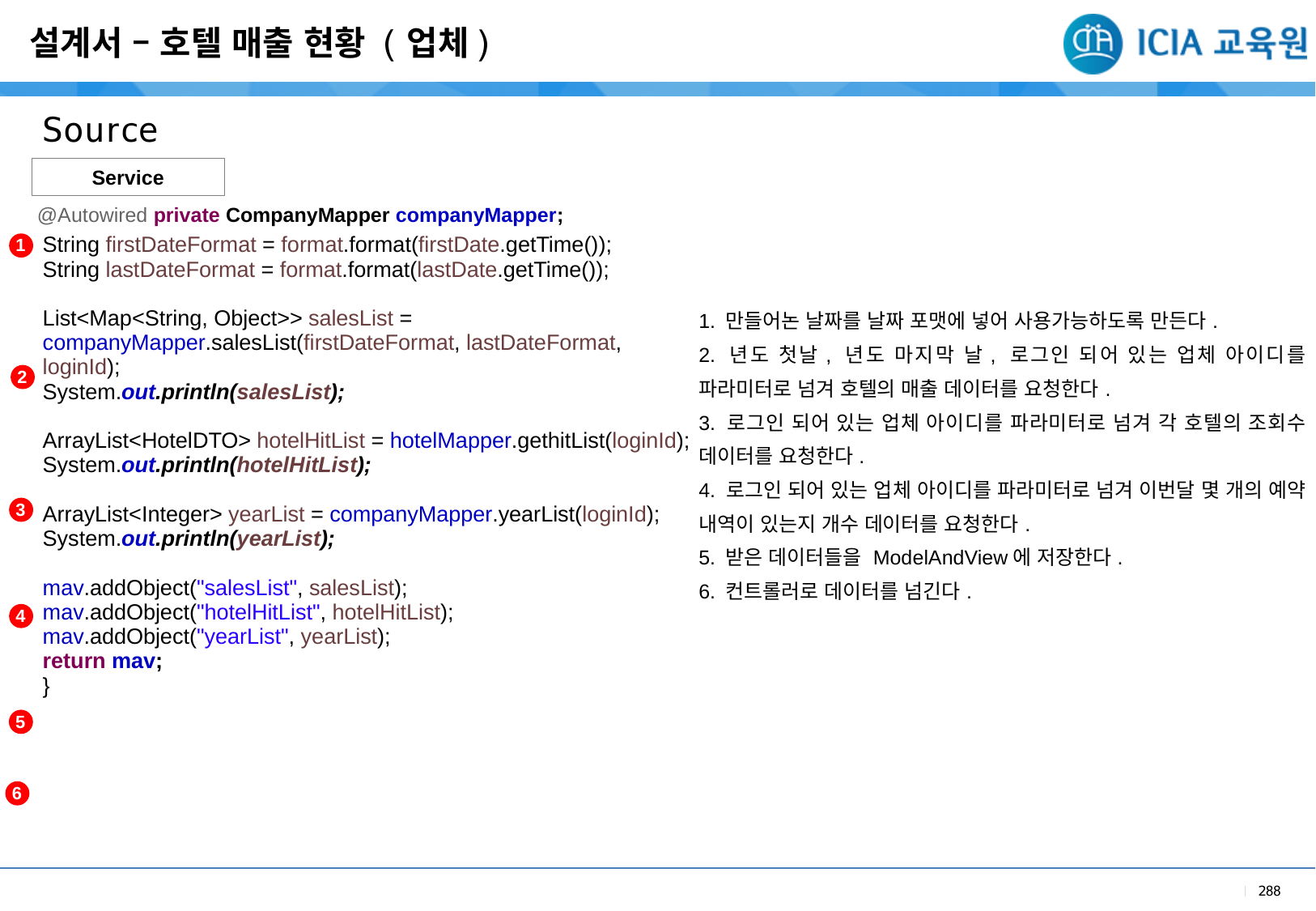

설계서 – 호텔 매출 현황 (업체)
Source
Service
@Autowired private CompanyMapper companyMapper;
1

|  |
| --- |
| 1. 만들어논 날짜를 날짜 포맷에 넣어 사용가능하도록 만든다. 2. 년도 첫날, 년도 마지막 날, 로그인 되어 있는 업체 아이디를 파라미터로 넘겨 호텔의 매출 데이터를 요청한다. 3. 로그인 되어 있는 업체 아이디를 파라미터로 넘겨 각 호텔의 조회수 데이터를 요청한다. 4. 로그인 되어 있는 업체 아이디를 파라미터로 넘겨 이번달 몇 개의 예약 내역이 있는지 개수 데이터를 요청한다. 5. 받은 데이터들을 ModelAndView에 저장한다. 6. 컨트롤러로 데이터를 넘긴다. |
| String firstDateFormat = format.format(firstDate.getTime()); String lastDateFormat = format.format(lastDate.getTime()); List<Map<String, Object>> salesList = companyMapper.salesList(firstDateFormat, lastDateFormat, loginId); System.out.println(salesList); ArrayList<HotelDTO> hotelHitList = hotelMapper.gethitList(loginId); System.out.println(hotelHitList); ArrayList<Integer> yearList = companyMapper.yearList(loginId); System.out.println(yearList); mav.addObject("salesList", salesList); mav.addObject("hotelHitList", hotelHitList); mav.addObject("yearList", yearList); return mav; } |
| --- |
2

3

4

5

6